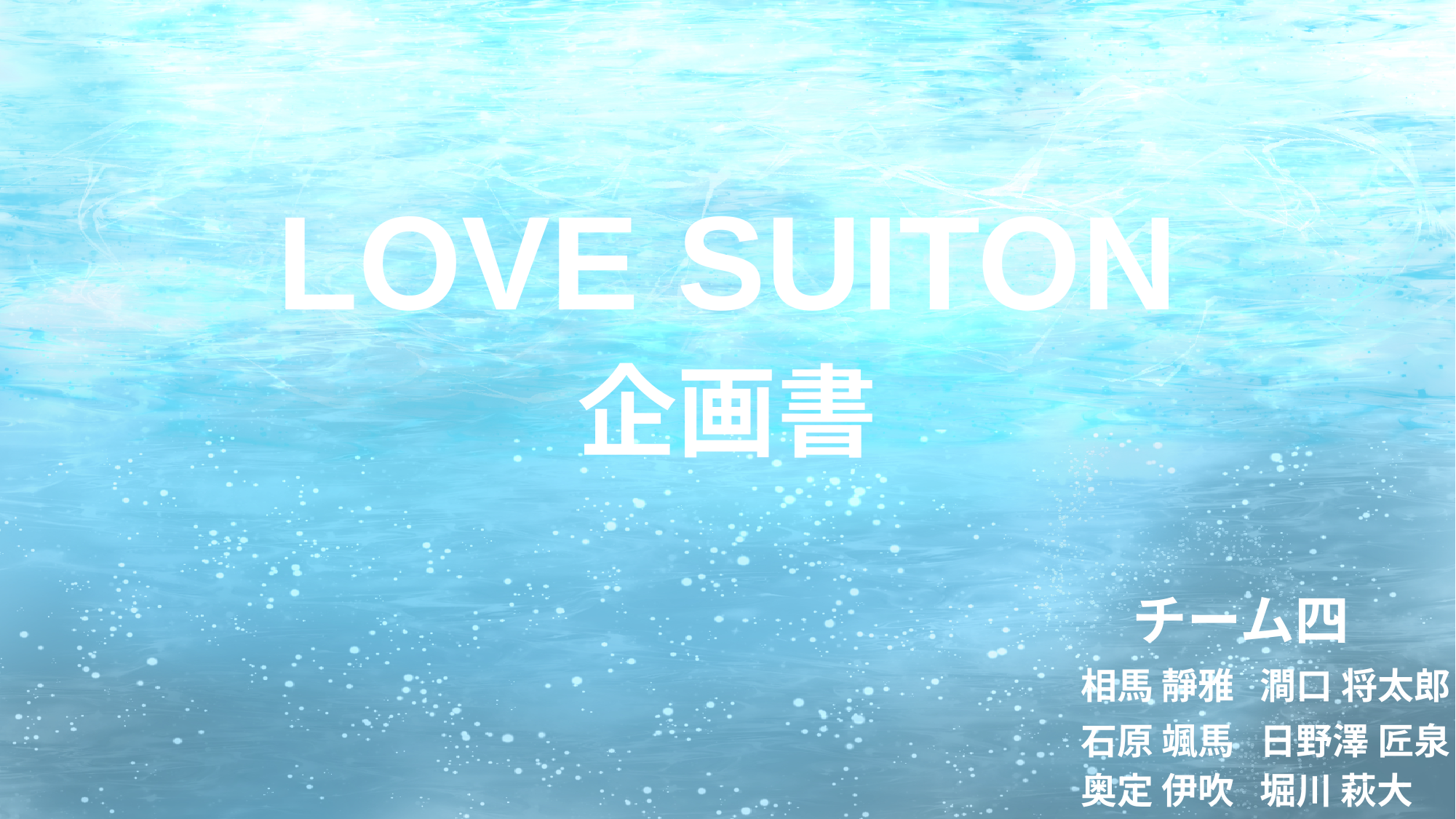

LOVE SUITON
企画書
チーム四
澗口 将太郎
相馬 靜雅
日野澤 匠泉
石原 颯馬
堀川 萩大
奥定 伊吹